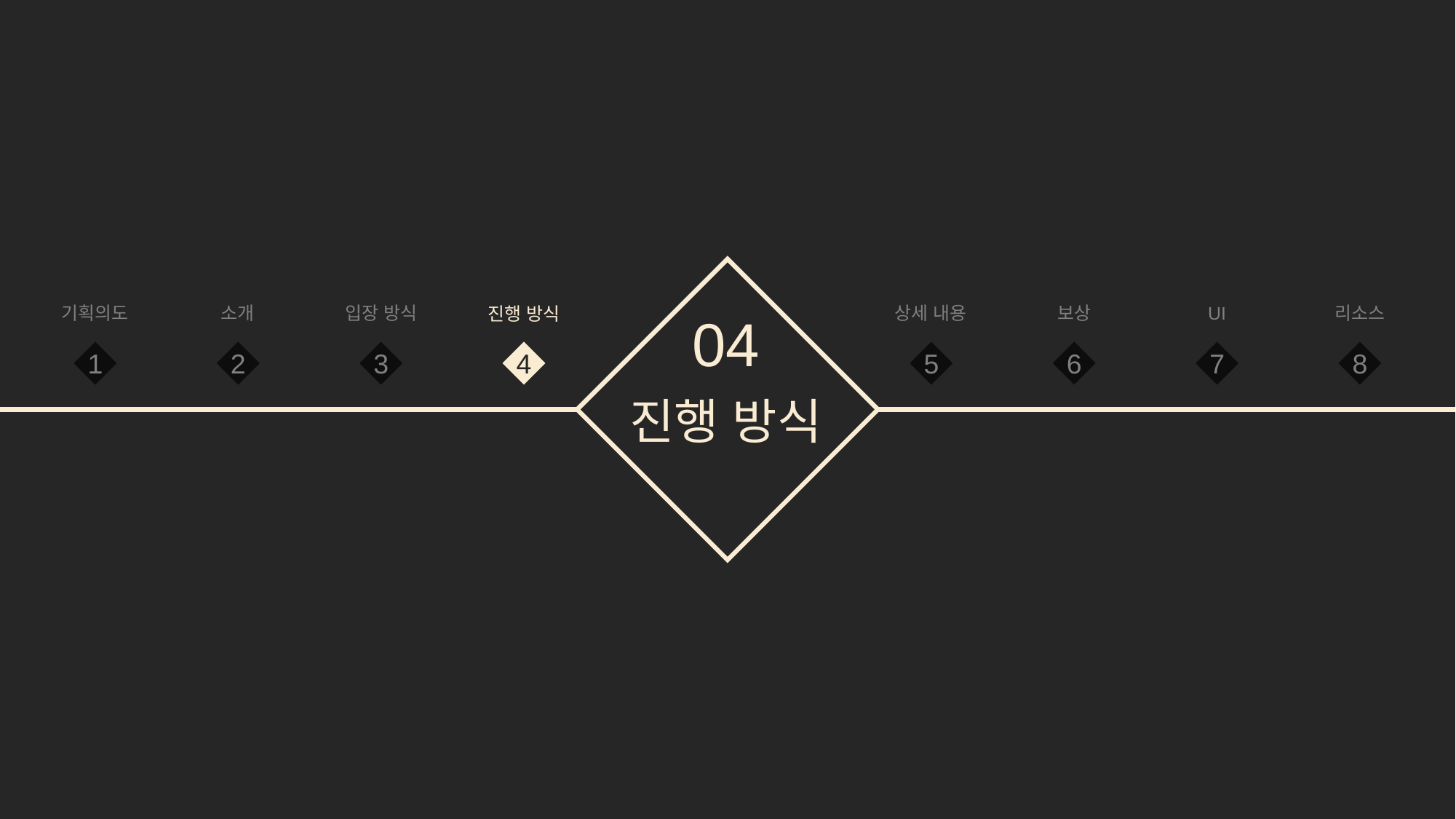

기획의도
입장 방식
상세 내용
UI
리소스
소개
보상
진행 방식
04
1
2
3
4
5
6
7
8
진행 방식